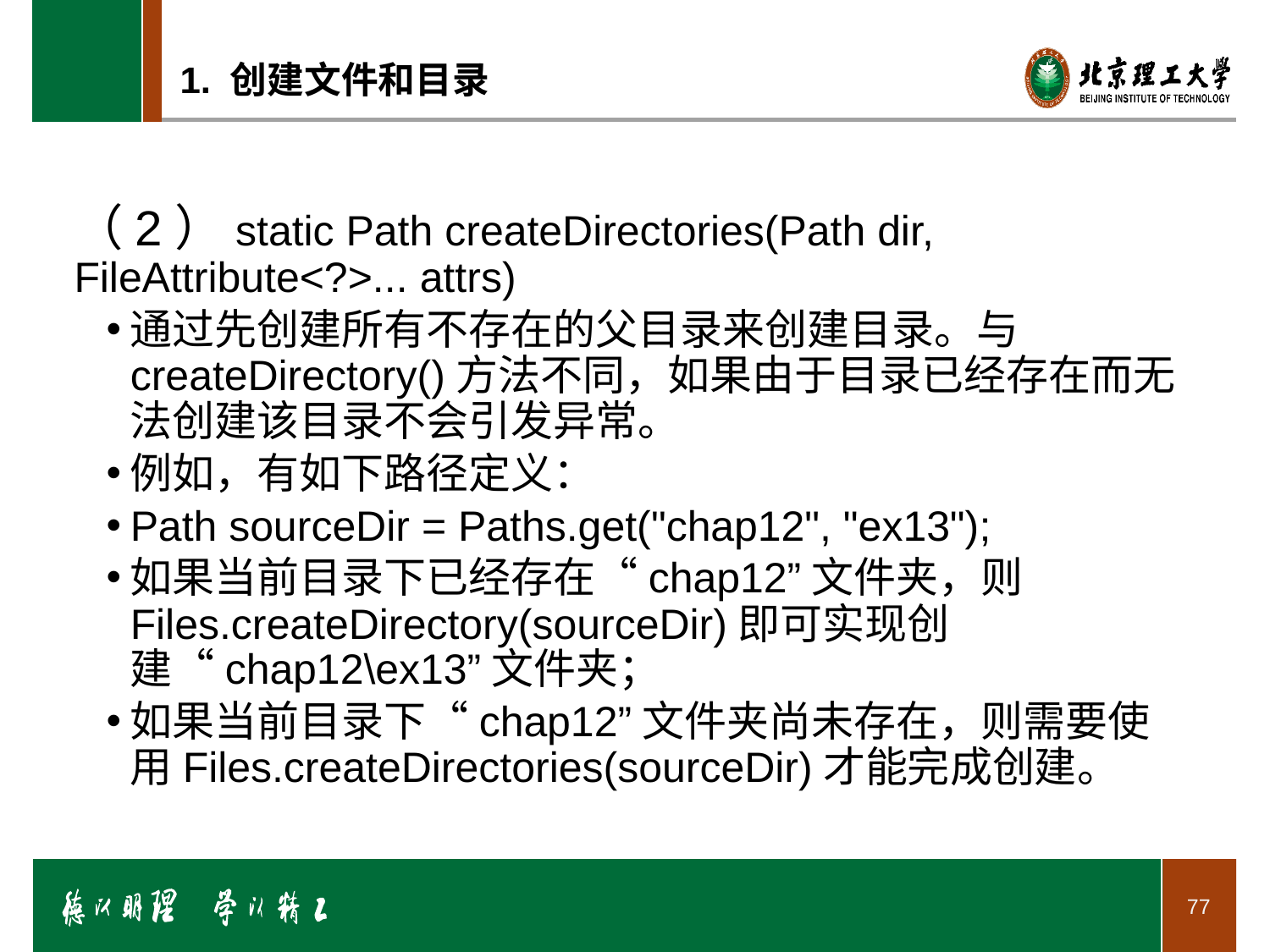

# 1. 创建文件和目录
（2）static Path createDirectories(Path dir, FileAttribute<?>... attrs)
通过先创建所有不存在的父目录来创建目录。与createDirectory()方法不同，如果由于目录已经存在而无法创建该目录不会引发异常。
例如，有如下路径定义：
Path sourceDir = Paths.get("chap12", "ex13");
如果当前目录下已经存在“chap12”文件夹，则Files.createDirectory(sourceDir)即可实现创建“chap12\ex13”文件夹；
如果当前目录下“chap12”文件夹尚未存在，则需要使用Files.createDirectories(sourceDir)才能完成创建。